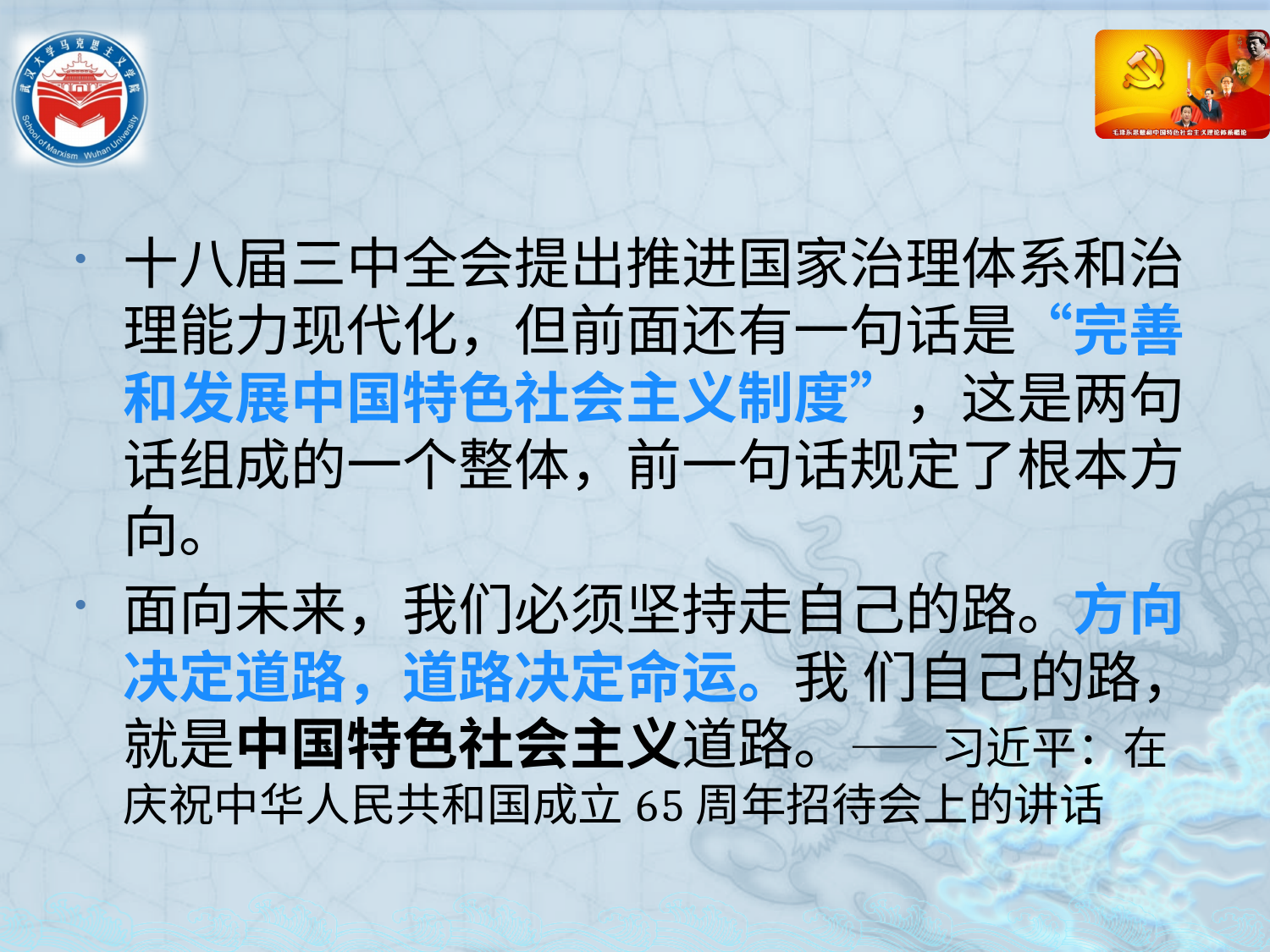

#
十八届三中全会提出推进国家治理体系和治理能力现代化，但前面还有一句话是“完善和发展中国特色社会主义制度”，这是两句话组成的一个整体，前一句话规定了根本方向。
面向未来，我们必须坚持走自己的路。方向决定道路，道路决定命运。我 们自己的路，就是中国特色社会主义道路。——习近平：在庆祝中华人民共和国成立65周年招待会上的讲话